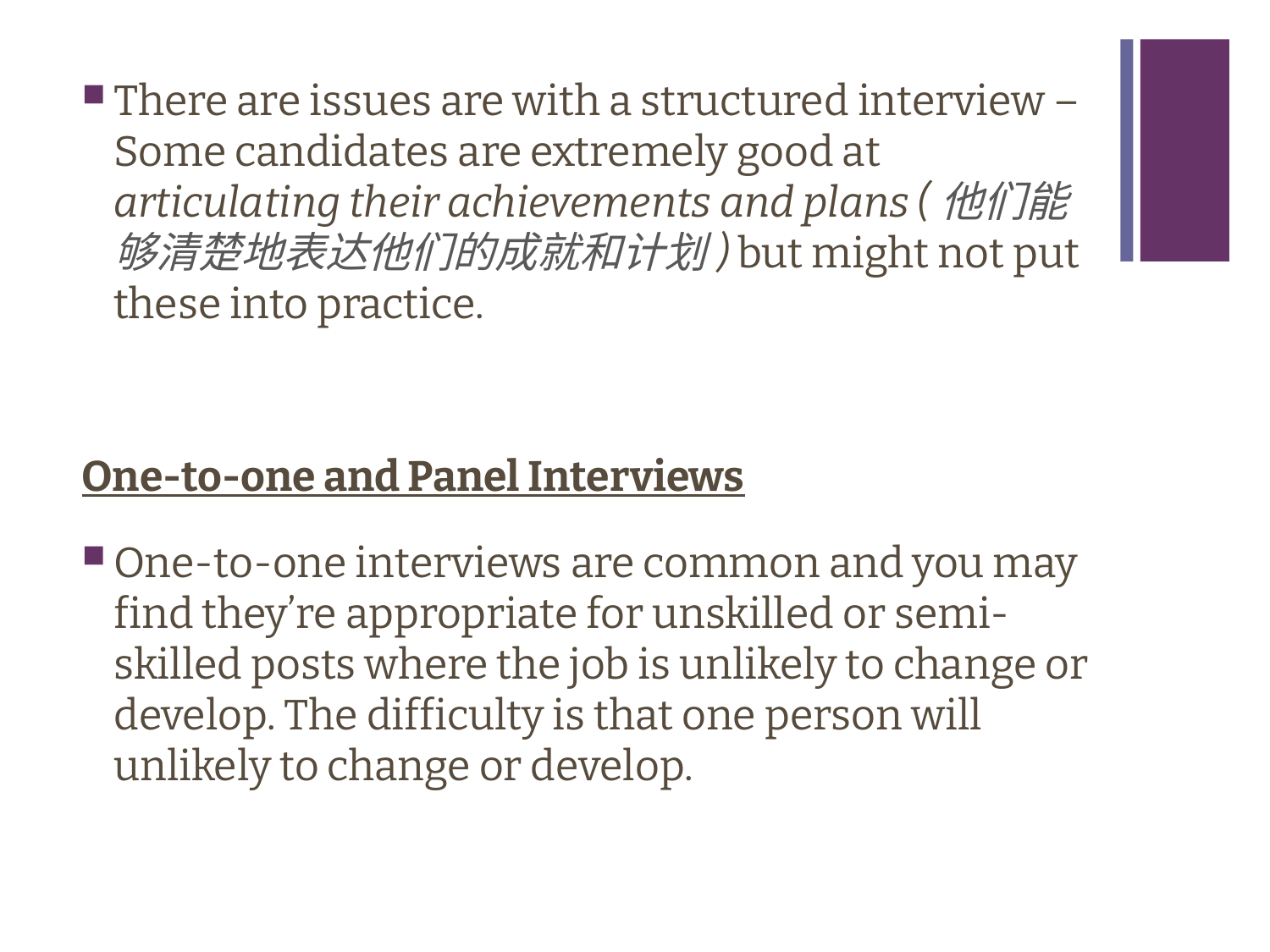

#
There are issues are with a structured interview –  Some candidates are extremely good at articulating their achievements and plans (他们能够清楚地表达他们的成就和计划) but might not put these into practice.

One-to-one and Panel Interviews
One-to-one interviews are common and you may find they’re appropriate for unskilled or semi-skilled posts where the job is unlikely to change or develop. The difficulty is that one person will unlikely to change or develop.